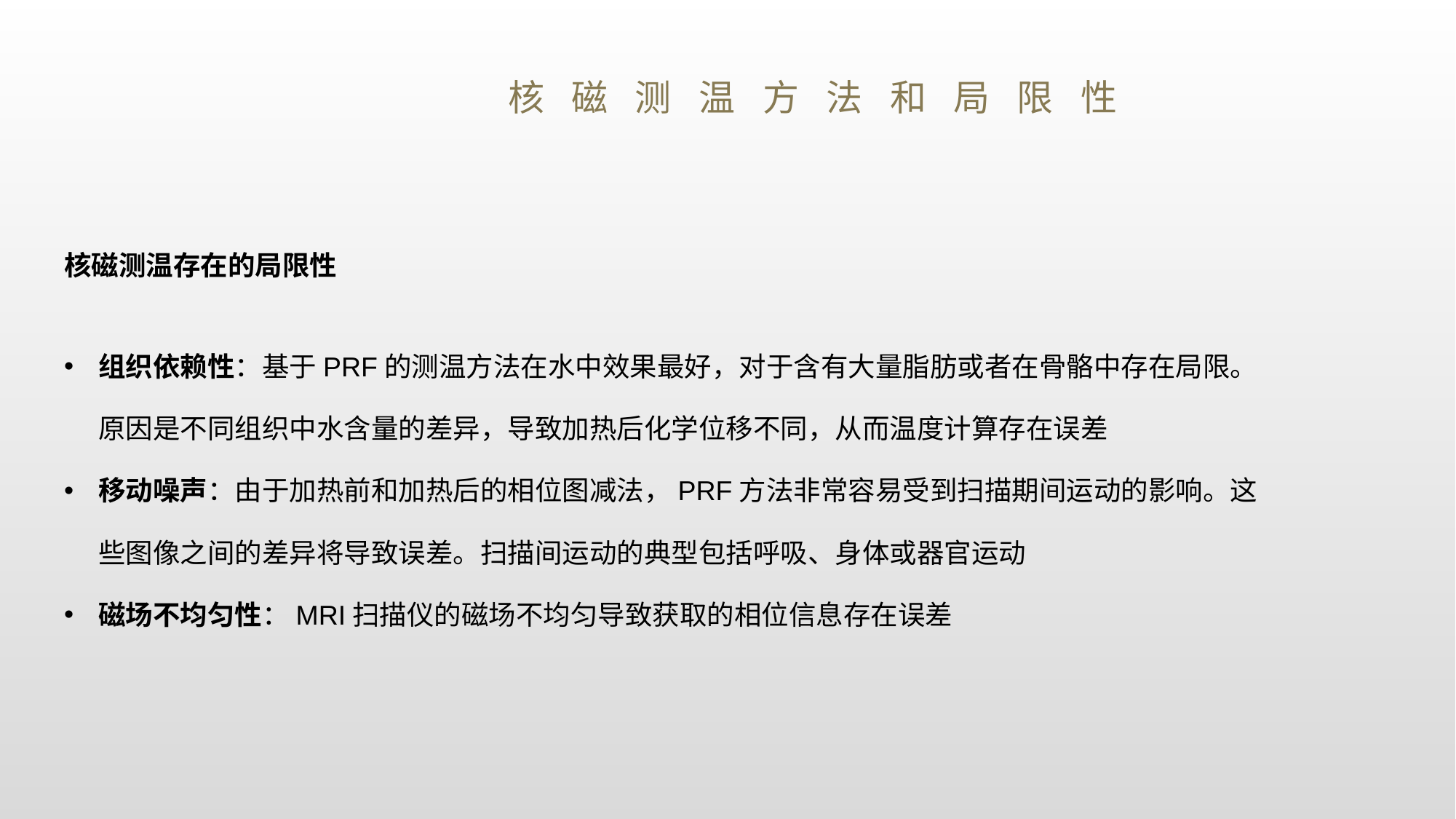

核磁测温方法和局限性
核磁测温存在的局限性
组织依赖性：基于PRF的测温方法在水中效果最好，对于含有大量脂肪或者在骨骼中存在局限。原因是不同组织中水含量的差异，导致加热后化学位移不同，从而温度计算存在误差
移动噪声：由于加热前和加热后的相位图减法，PRF方法非常容易受到扫描期间运动的影响。这些图像之间的差异将导致误差。扫描间运动的典型包括呼吸、身体或器官运动
磁场不均匀性：MRI扫描仪的磁场不均匀导致获取的相位信息存在误差